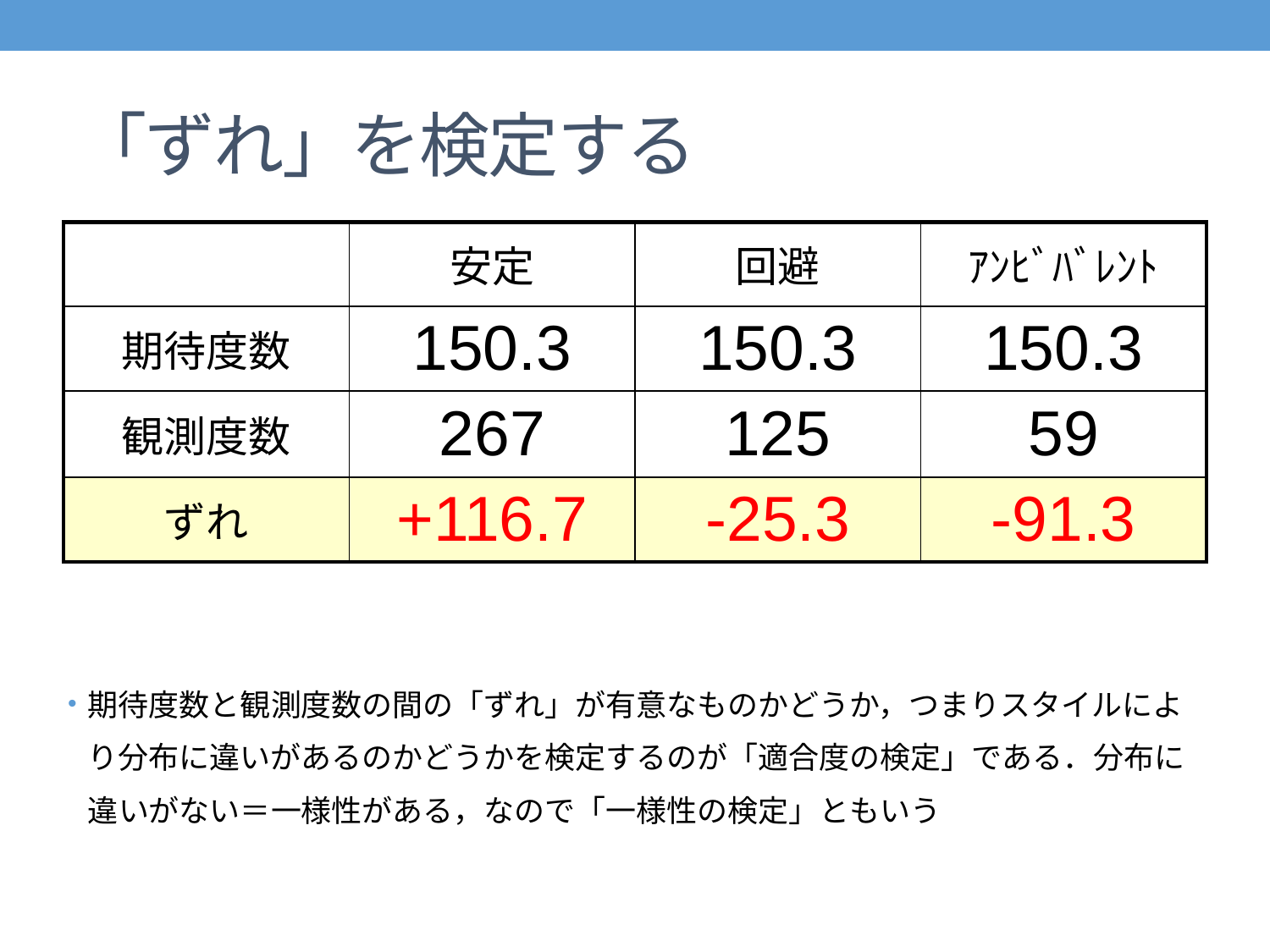

# 「ずれ」を検定する
|  | 安定 | 回避 | ｱﾝﾋﾞﾊﾞﾚﾝﾄ |
| --- | --- | --- | --- |
| 期待度数 | 150.3 | 150.3 | 150.3 |
| 観測度数 | 267 | 125 | 59 |
| ずれ | +116.7 | -25.3 | -91.3 |
期待度数と観測度数の間の「ずれ」が有意なものかどうか，つまりスタイルにより分布に違いがあるのかどうかを検定するのが「適合度の検定」である．分布に違いがない＝一様性がある，なので「一様性の検定」ともいう